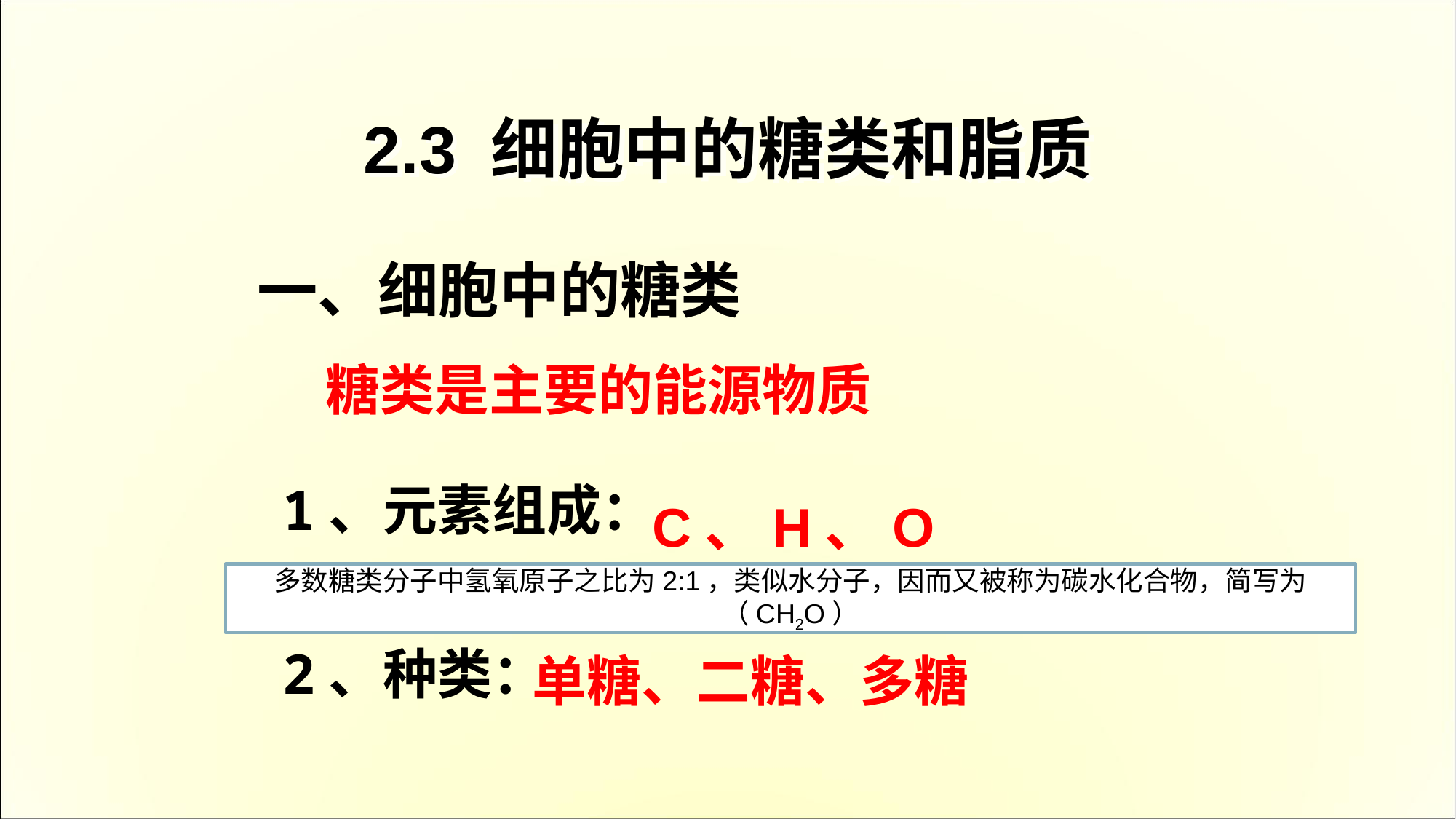

2.3 细胞中的糖类和脂质
一、细胞中的糖类
糖类是主要的能源物质
1、元素组成：
C、H、O
多数糖类分子中氢氧原子之比为2:1，类似水分子，因而又被称为碳水化合物，简写为（CH2O）
2、种类：
单糖、二糖、多糖